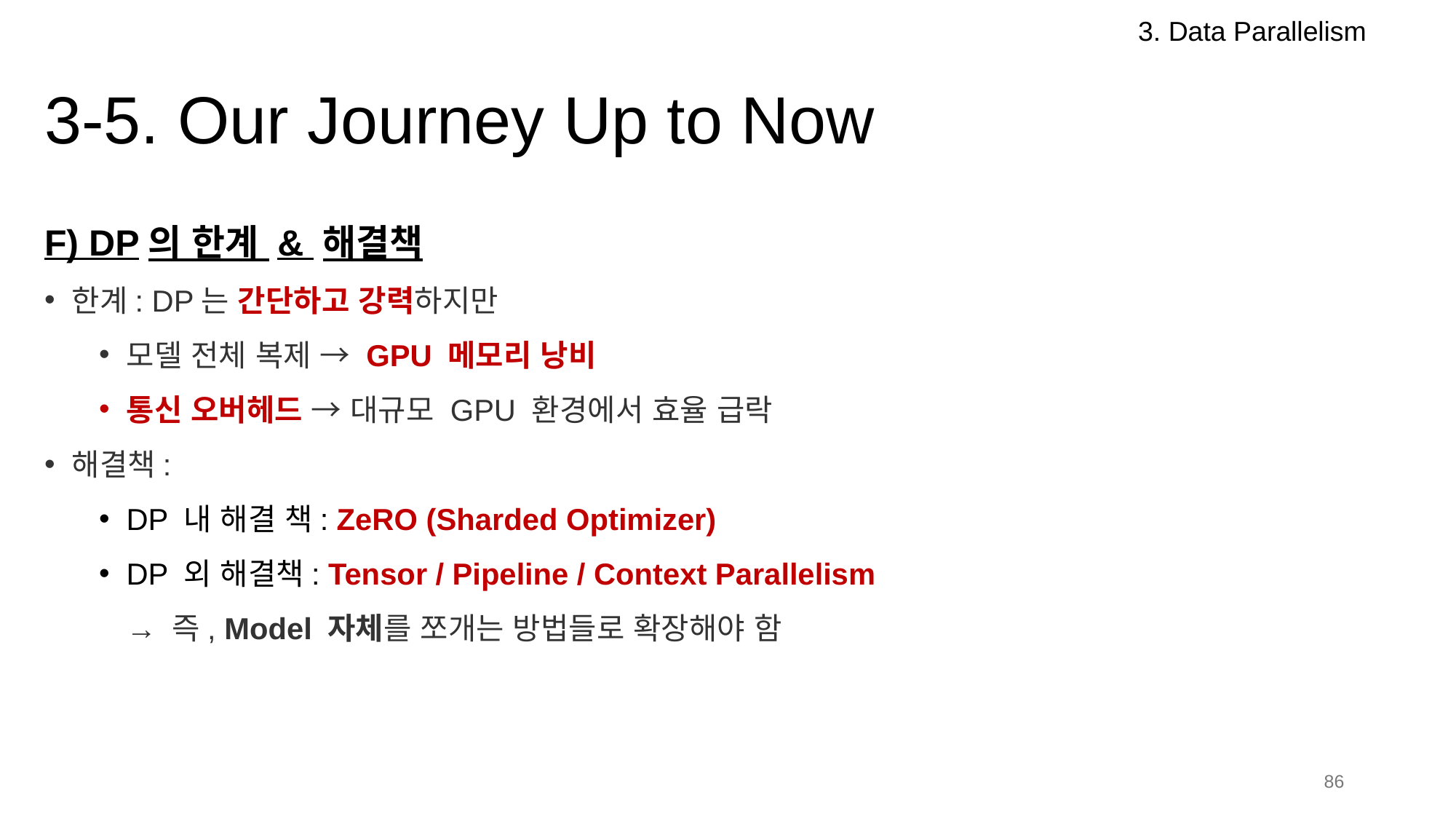

3. Data Parallelism
# 3-5. Our Journey Up to Now
F) DP의 한계 & 해결책
한계: DP는 간단하고 강력하지만
모델 전체 복제 → GPU 메모리 낭비
통신 오버헤드 → 대규모 GPU 환경에서 효율 급락
해결책:
DP 내 해결 책: ZeRO (Sharded Optimizer)
DP 외 해결책: Tensor / Pipeline / Context Parallelism
→ 즉, Model 자체를 쪼개는 방법들로 확장해야 함

86